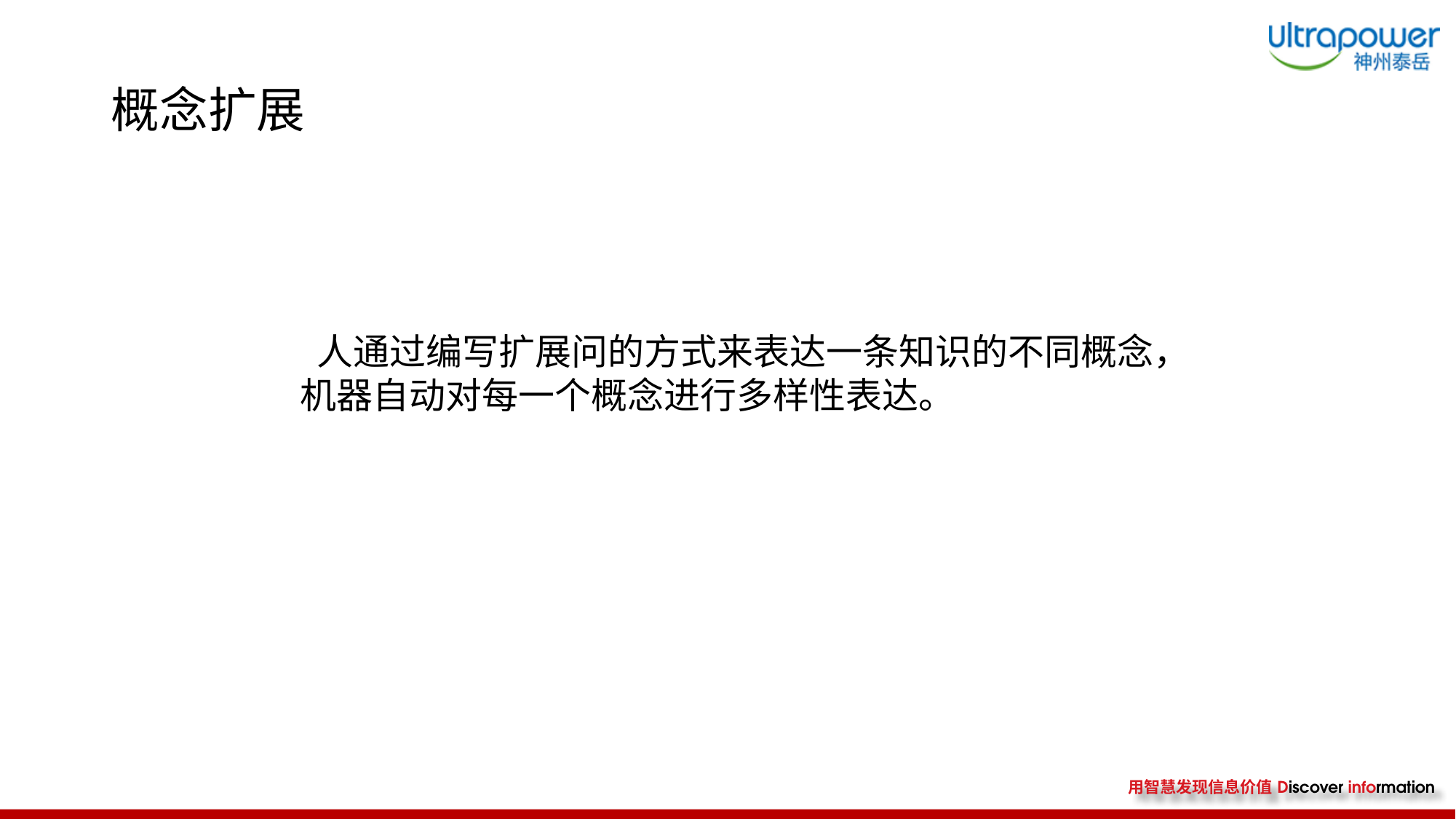

# 概念扩展
 人通过编写扩展问的方式来表达一条知识的不同概念，机器自动对每一个概念进行多样性表达。